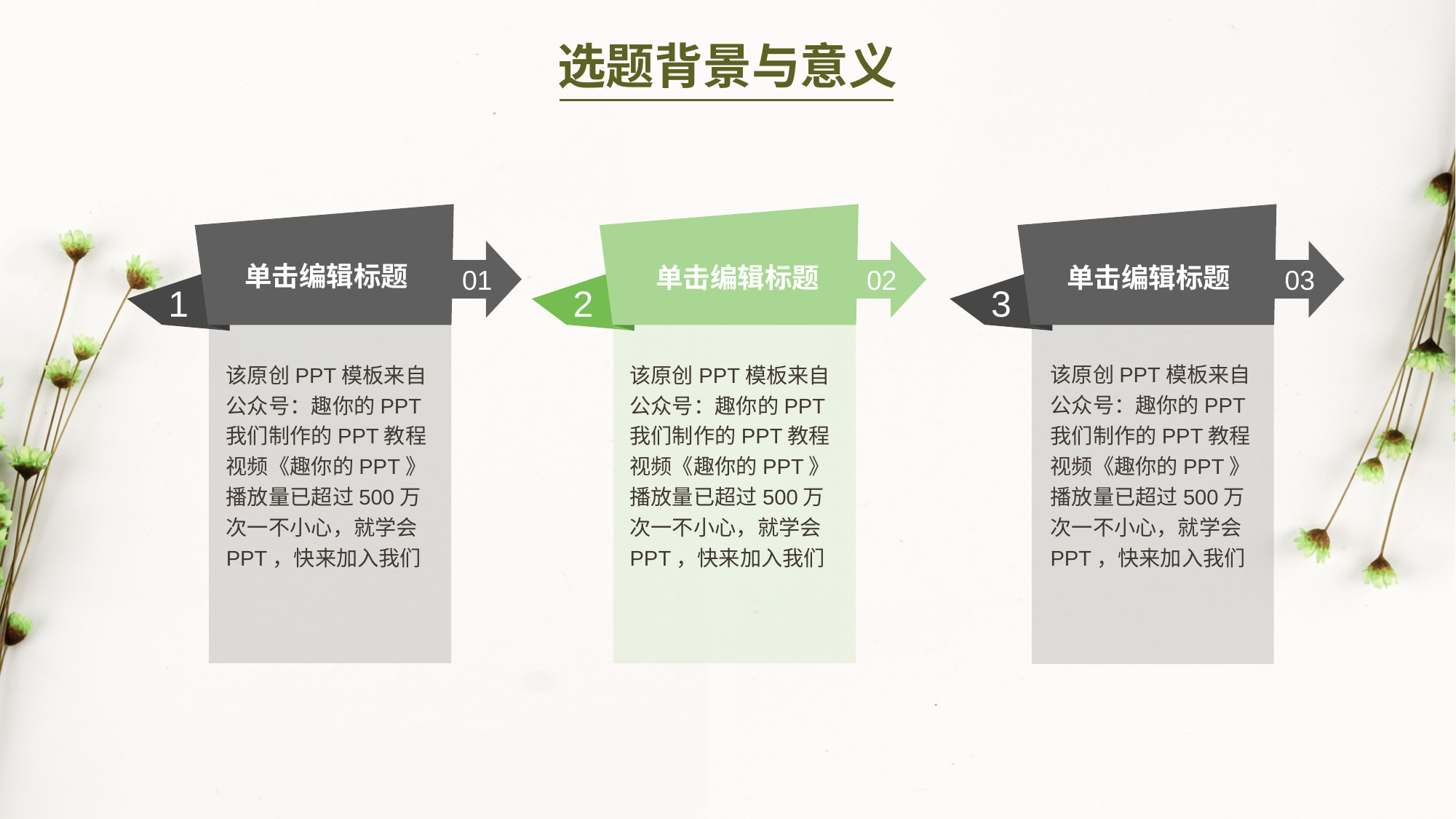

选题背景与意义

1

01

2

02

3

03

单击编辑标题
单击编辑标题
单击编辑标题
该原创PPT模板来自公众号：趣你的PPT我们制作的PPT教程视频《趣你的PPT》播放量已超过500万次一不小心，就学会PPT，快来加入我们
该原创PPT模板来自公众号：趣你的PPT我们制作的PPT教程视频《趣你的PPT》播放量已超过500万次一不小心，就学会PPT，快来加入我们
该原创PPT模板来自公众号：趣你的PPT我们制作的PPT教程视频《趣你的PPT》播放量已超过500万次一不小心，就学会PPT，快来加入我们